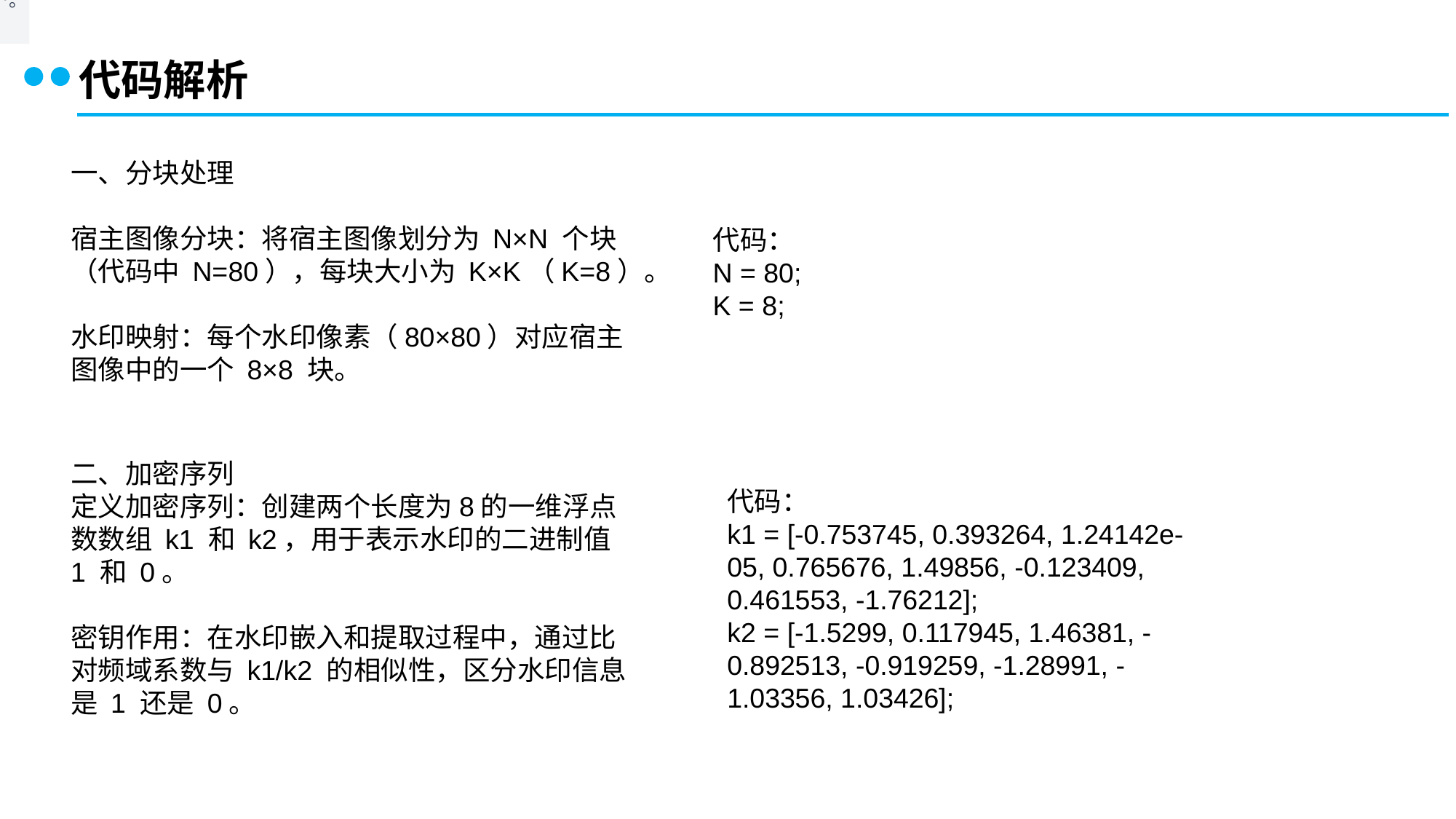

。

代码解析

一、分块处理

宿主图像分块：将宿主图像划分为 N×N 个块（代码中 N=80），每块大小为 K×K（K=8）。

水印映射：每个水印像素（80×80）对应宿主图像中的一个 8×8 块。
代码：
N = 80;
K = 8;

二、加密序列
定义加密序列：创建两个长度为8的一维浮点数数组 k1 和 k2，用于表示水印的二进制值 1 和 0。

密钥作用：在水印嵌入和提取过程中，通过比对频域系数与 k1/k2 的相似性，区分水印信息是 1 还是 0。
代码：
k1 = [-0.753745, 0.393264, 1.24142e-05, 0.765676, 1.49856, -0.123409, 0.461553, -1.76212];
k2 = [-1.5299, 0.117945, 1.46381, -0.892513, -0.919259, -1.28991, -1.03356, 1.03426];